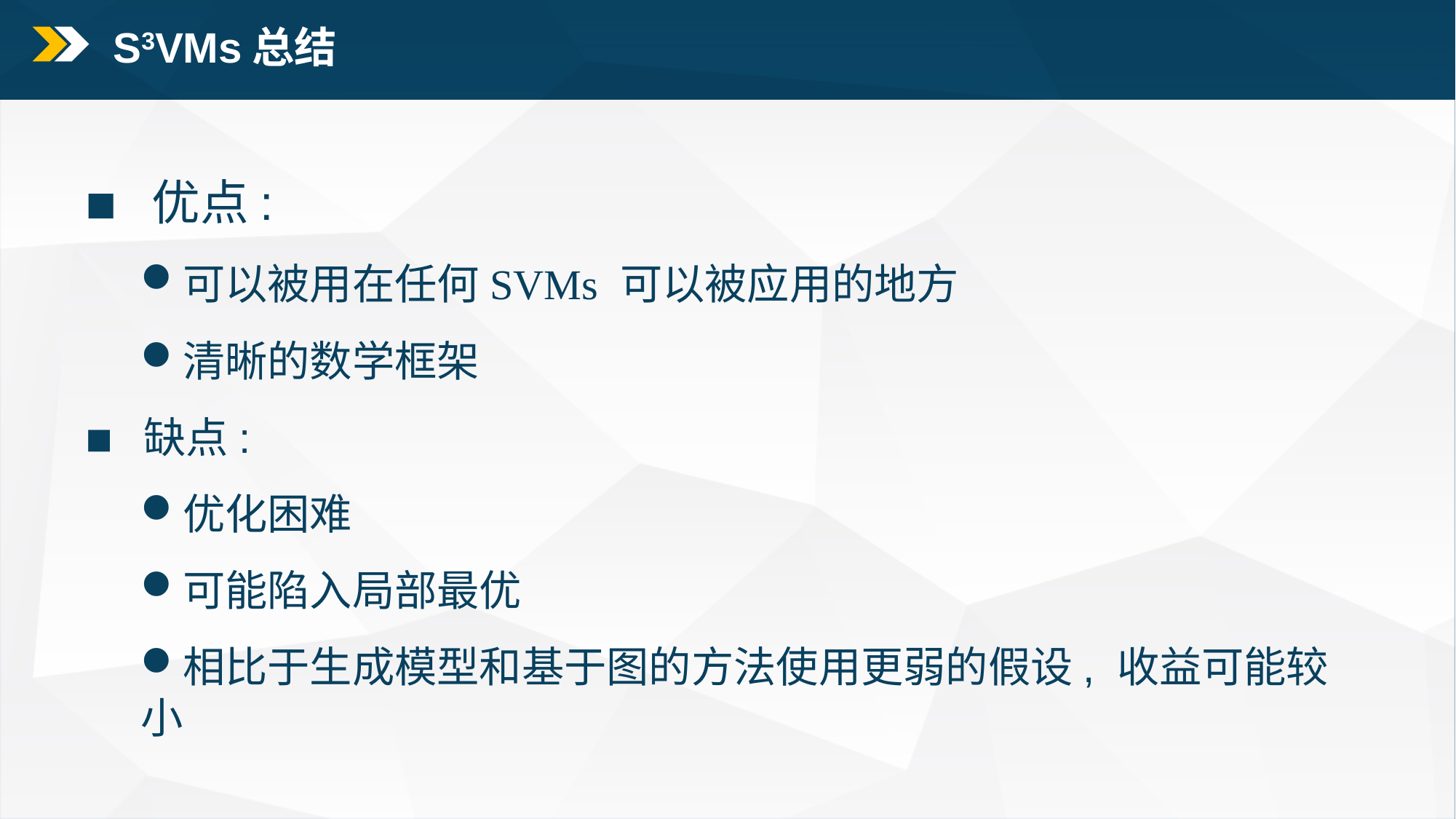

S3VMs总结
◼优点:
可以被用在任何SVMs 可以被应用的地方
清晰的数学框架
◼缺点:
优化困难
可能陷入局部最优
相比于生成模型和基于图的方法使用更弱的假设, 收益可能较小